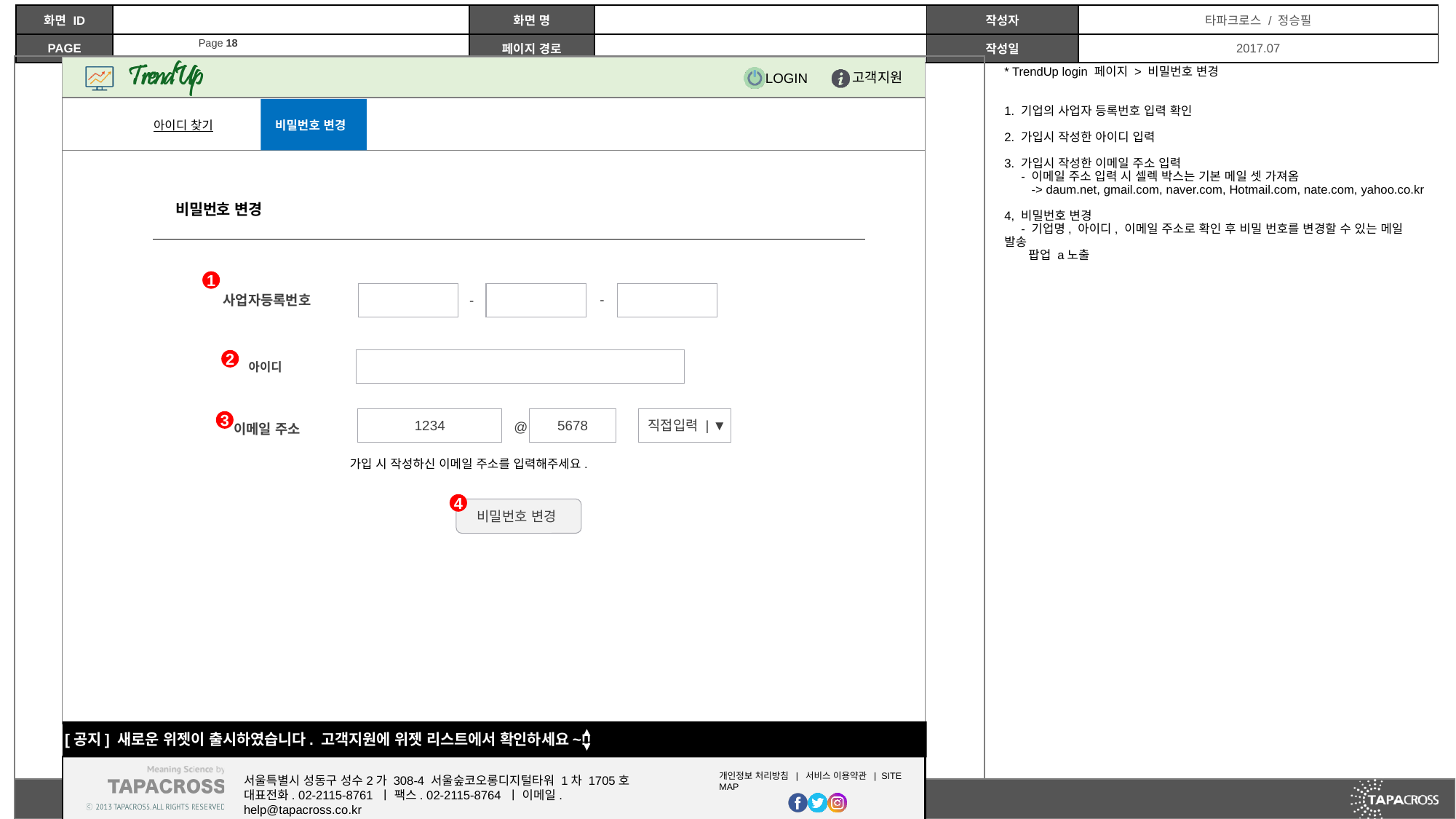

* TrendUp login 페이지 > 비밀번호 변경
1. 기업의 사업자 등록번호 입력 확인
2. 가입시 작성한 아이디 입력
3. 가입시 작성한 이메일 주소 입력
    - 이메일 주소 입력 시 셀렉 박스는 기본 메일 셋 가져옴
       -> daum.net, gmail.com, naver.com, Hotmail.com, nate.com, yahoo.co.kr
4, 비밀번호 변경
    - 기업명, 아이디, 이메일 주소로 확인 후 비밀 번호를 변경할 수 있는 메일 발송
       팝업 a노출

아이디 찾기
비밀번호 변경
비밀번호 변경
1
사업자등록번호

-
-
2
아이디

1234
5678
  직접입력 | ▼
3
이메일 주소
@
가입 시 작성하신 이메일 주소를 입력해주세요.
4
비밀번호 변경